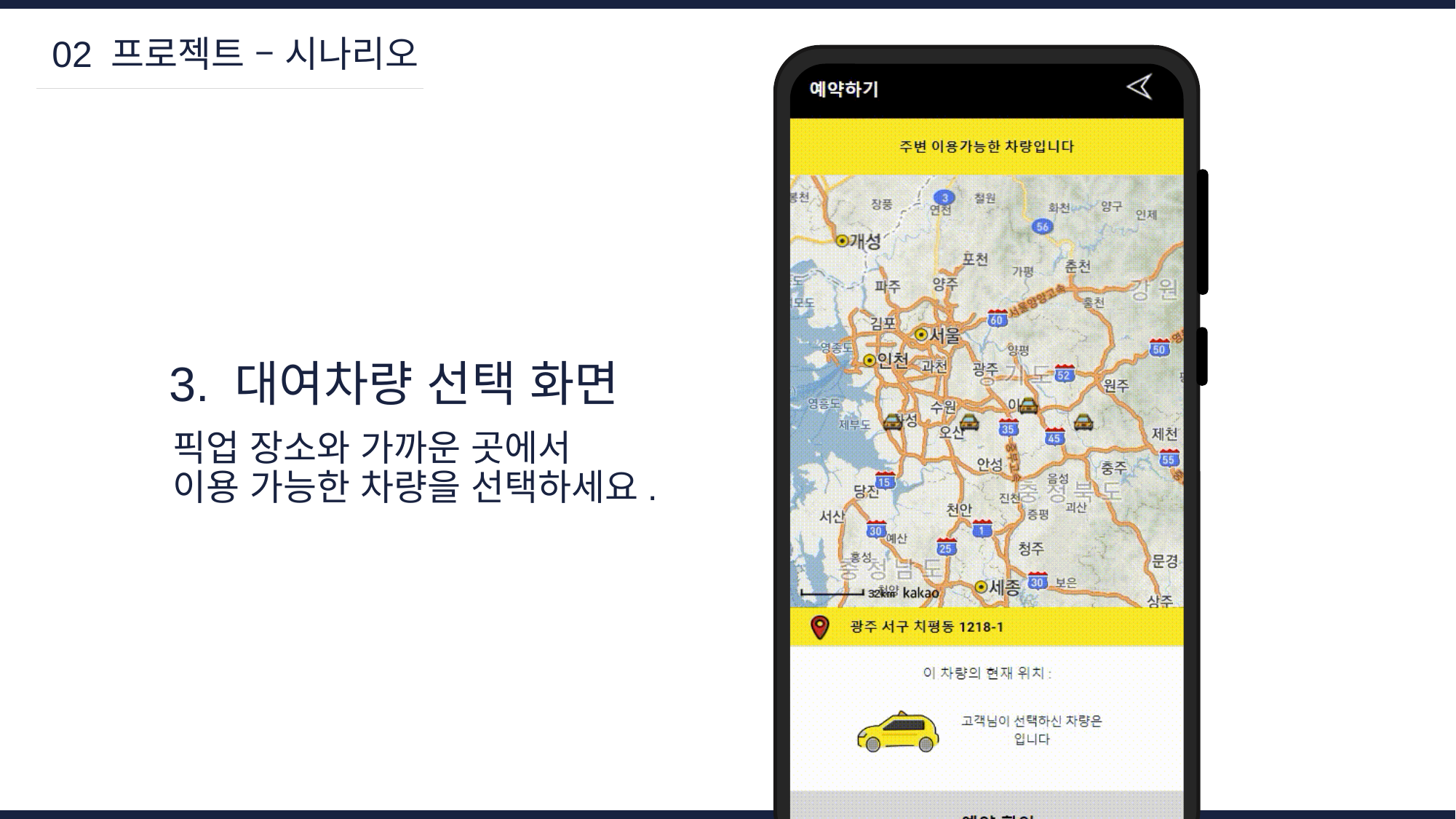

02 프로젝트 – 시나리오

3. 대여차량 선택 화면
픽업 장소와 가까운 곳에서
이용 가능한 차량을 선택하세요.